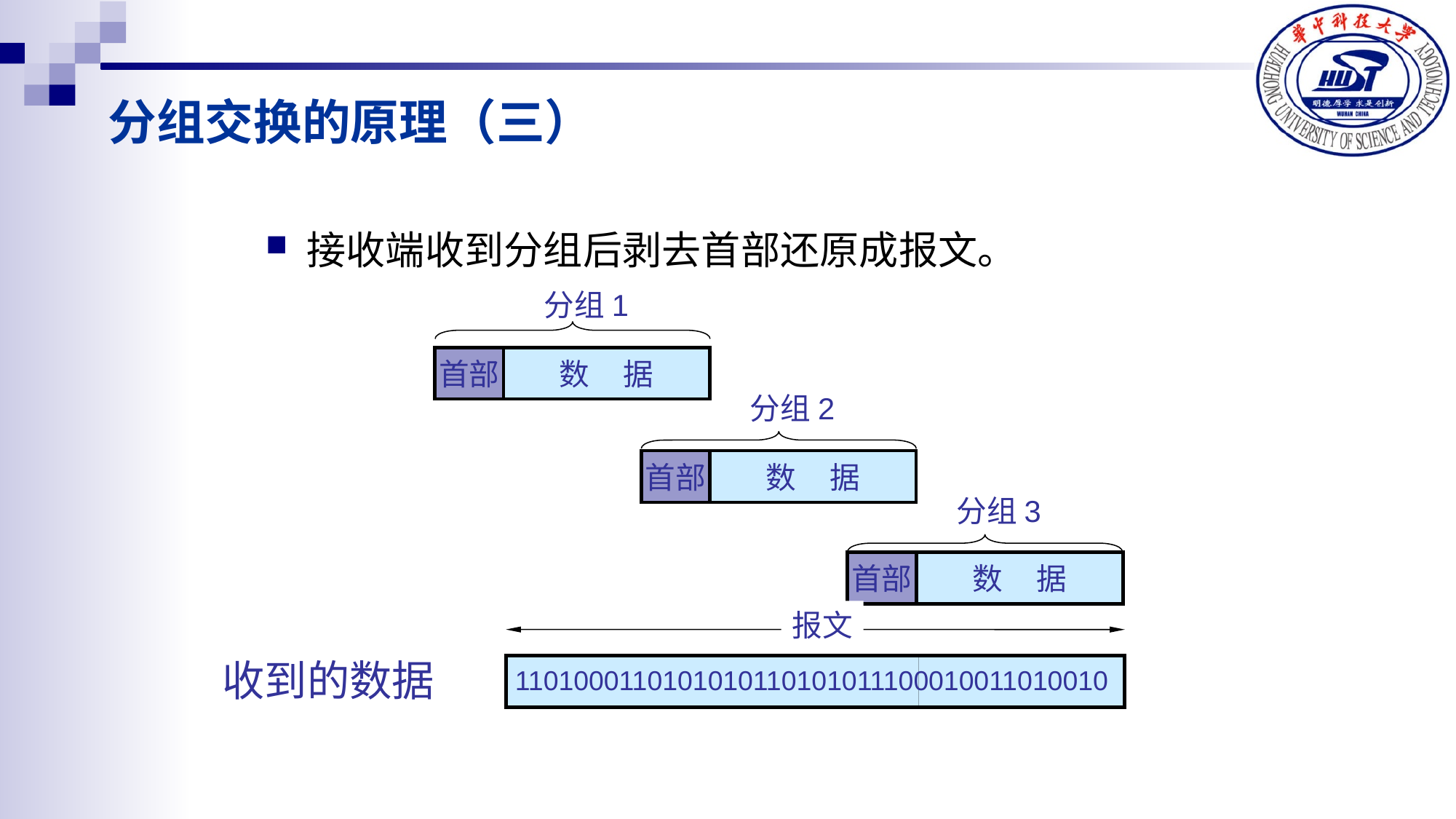

# 分组交换的原理（三）
接收端收到分组后剥去首部还原成报文。

分组 1
首部
数     据

分组 2
首部
数     据

分组 3
首部
数     据
报文

1101000110101010110101011100010011010010
收到的数据
数     据
数     据
数     据